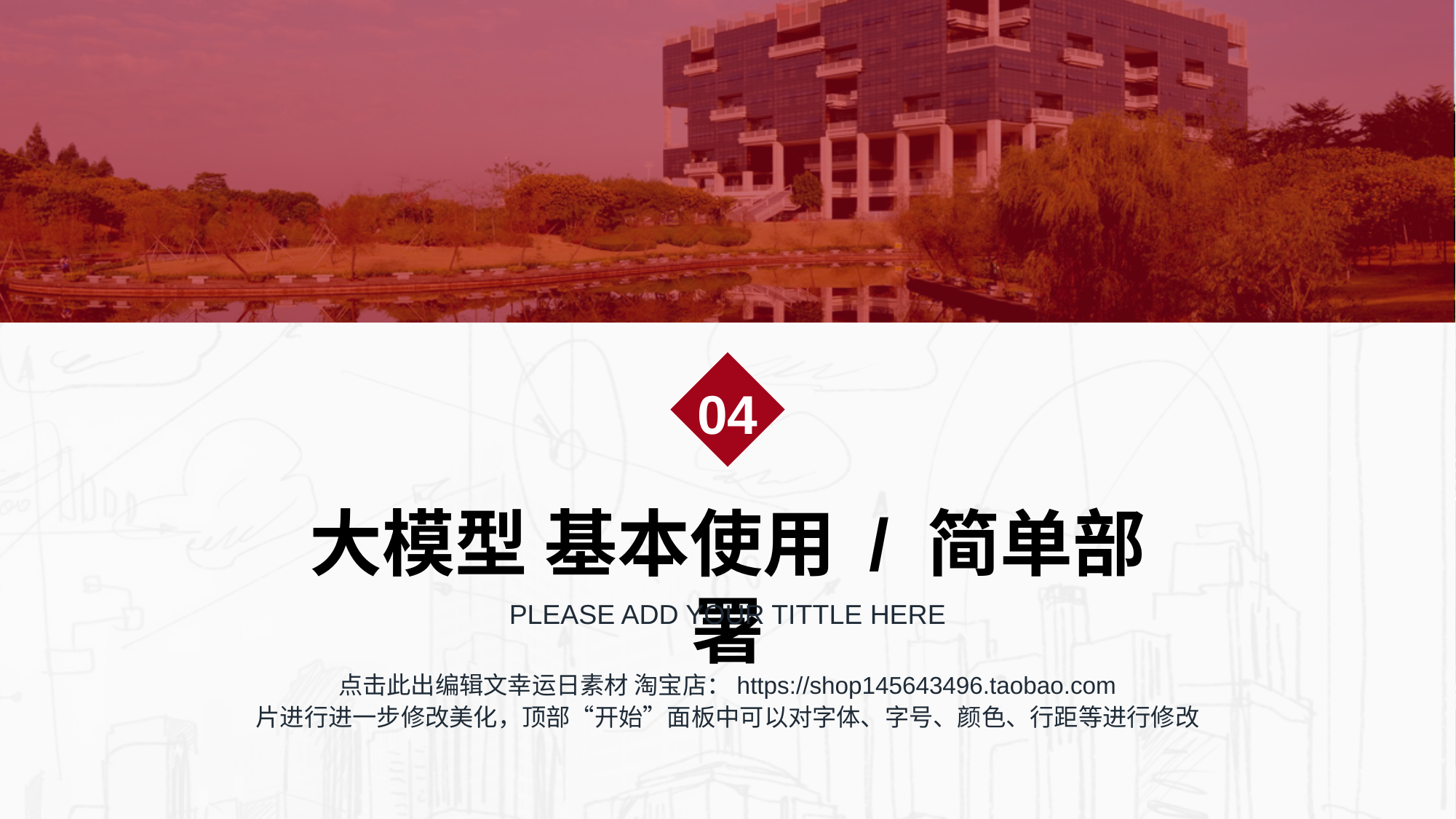

04
大模型 基本使用 / 简单部署
PLEASE ADD YOUR TITTLE HERE
点击此出编辑文幸运日素材 淘宝店：https://shop145643496.taobao.com
片进行进一步修改美化，顶部“开始”面板中可以对字体、字号、颜色、行距等进行修改